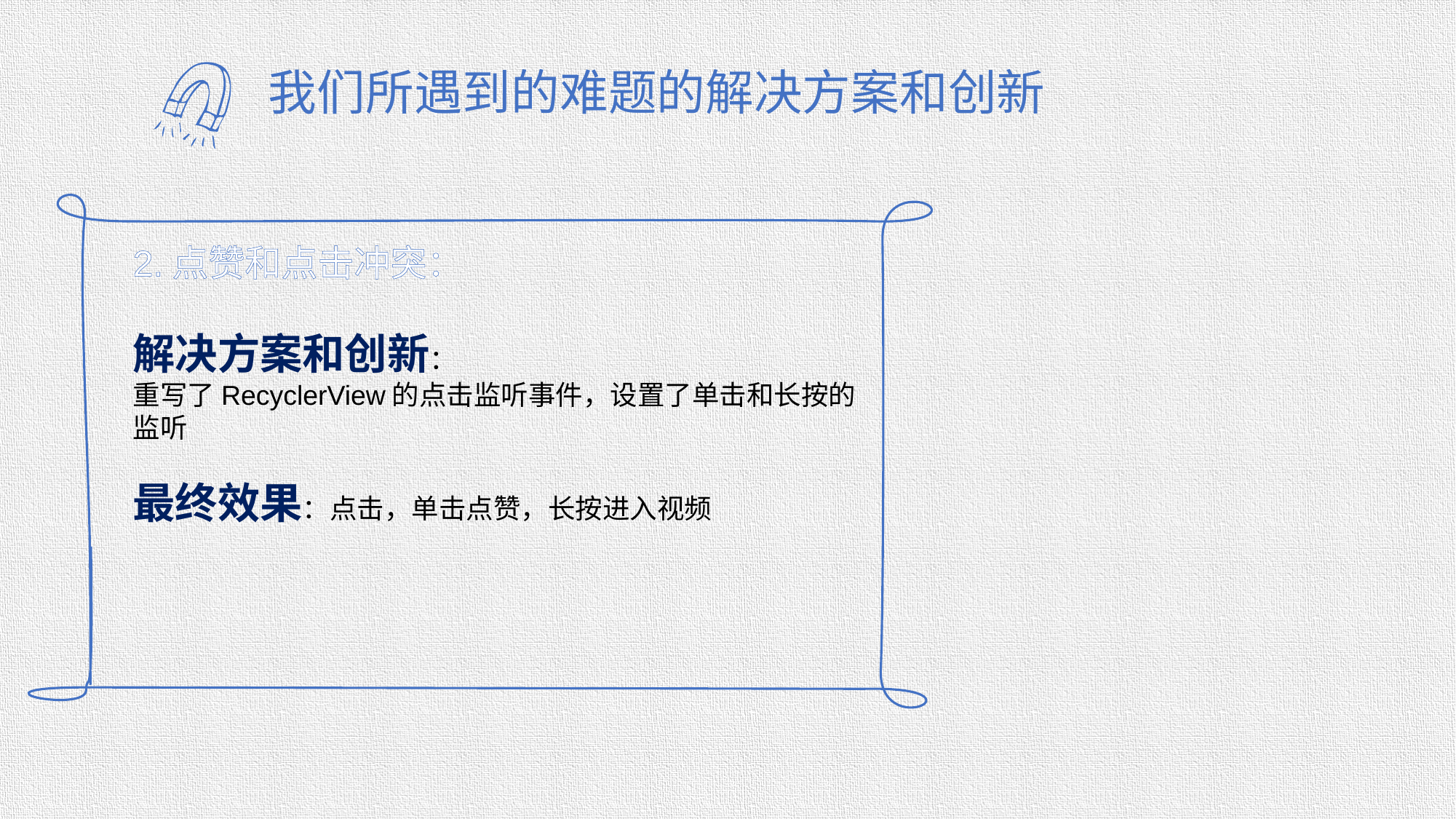

我们所遇到的难题的解决方案和创新

2.点赞和点击冲突：

解决方案和创新：
重写了RecyclerView的点击监听事件，设置了单击和长按的监听

最终效果：点击，单击点赞，长按进入视频